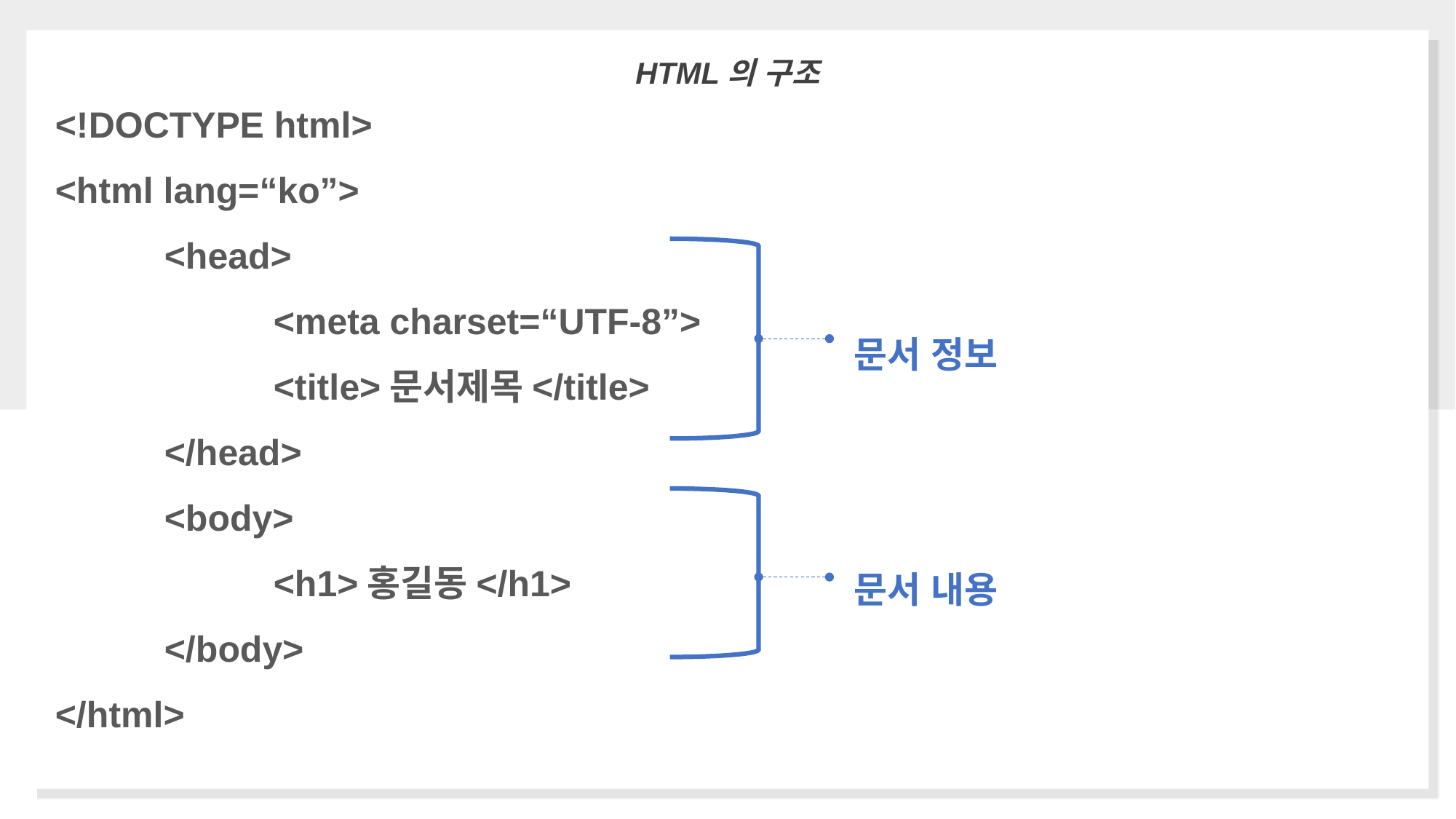

HTML의 구조
<!DOCTYPE html>
<html lang=“ko”>
	<head>
		<meta charset=“UTF-8”>
		<title>문서제목</title>
	</head>
	<body>
		<h1>홍길동</h1>
	</body>
</html>

문서 정보

문서 내용